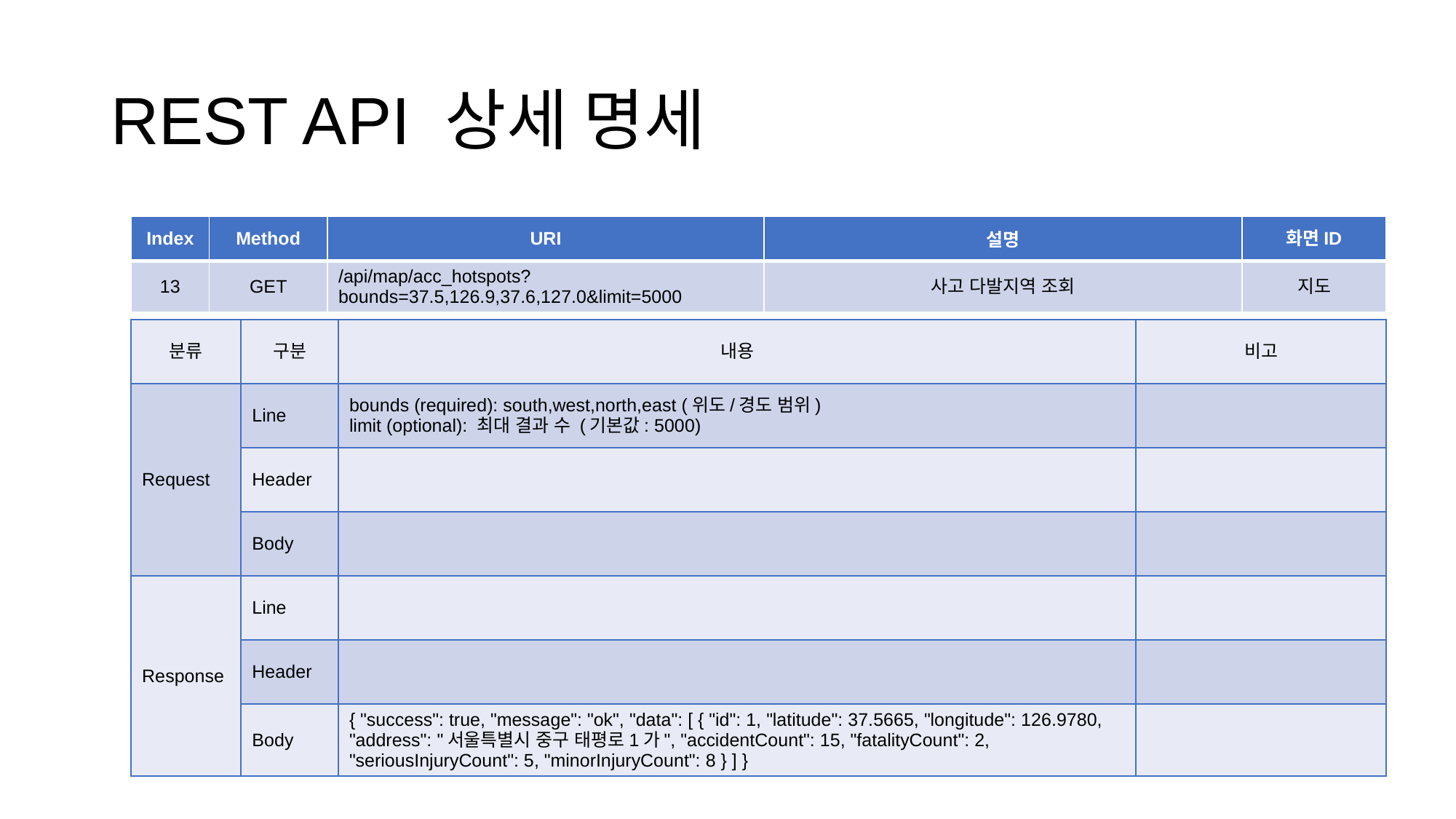

# REST API 상세 명세
| Index | Method | URI | 설명 | 화면ID |
| --- | --- | --- | --- | --- |
| 13 | GET | /api/map/acc\_hotspots?bounds=37.5,126.9,37.6,127.0&limit=5000 | 사고 다발지역 조회 | 지도 |
| 분류 | 구분 | 내용 | 비고 |
| --- | --- | --- | --- |
| Request | Line | bounds (required): south,west,north,east (위도/경도 범위) limit (optional): 최대 결과 수 (기본값: 5000) |  |
|  | Header |  |  |
|  | Body |  |  |
| Response | Line |  |  |
|  | Header |  |  |
|  | Body | { "success": true, "message": "ok", "data": [ { "id": 1, "latitude": 37.5665, "longitude": 126.9780, "address": "서울특별시 중구 태평로1가", "accidentCount": 15, "fatalityCount": 2, "seriousInjuryCount": 5, "minorInjuryCount": 8 } ] } |  |